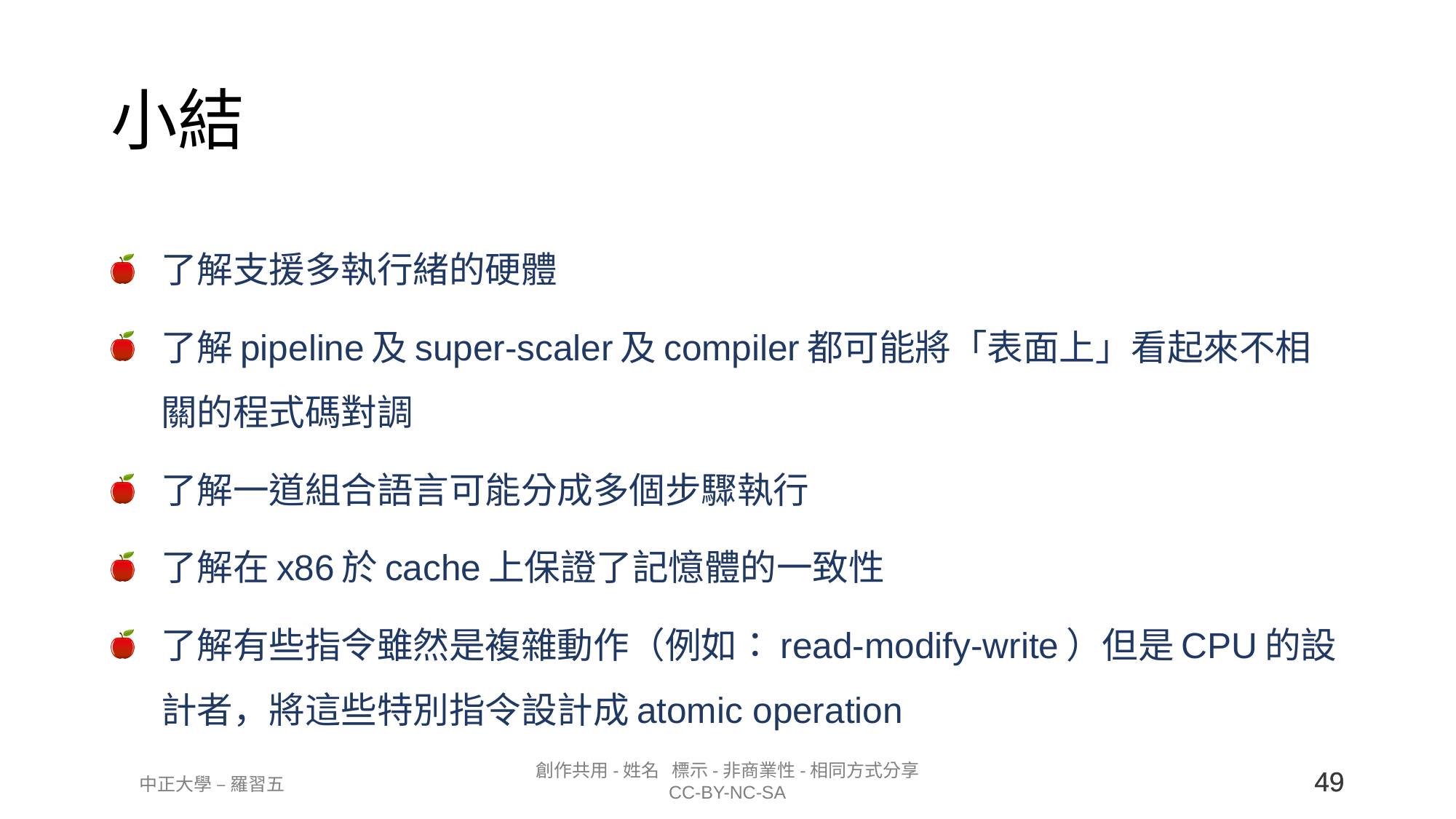

# 小結
了解支援多執行緒的硬體
了解pipeline及super-scaler及compiler都可能將「表面上」看起來不相關的程式碼對調
了解一道組合語言可能分成多個步驟執行
了解在x86於cache上保證了記憶體的一致性
了解有些指令雖然是複雜動作（例如：read-modify-write）但是CPU的設計者，將這些特別指令設計成atomic operation